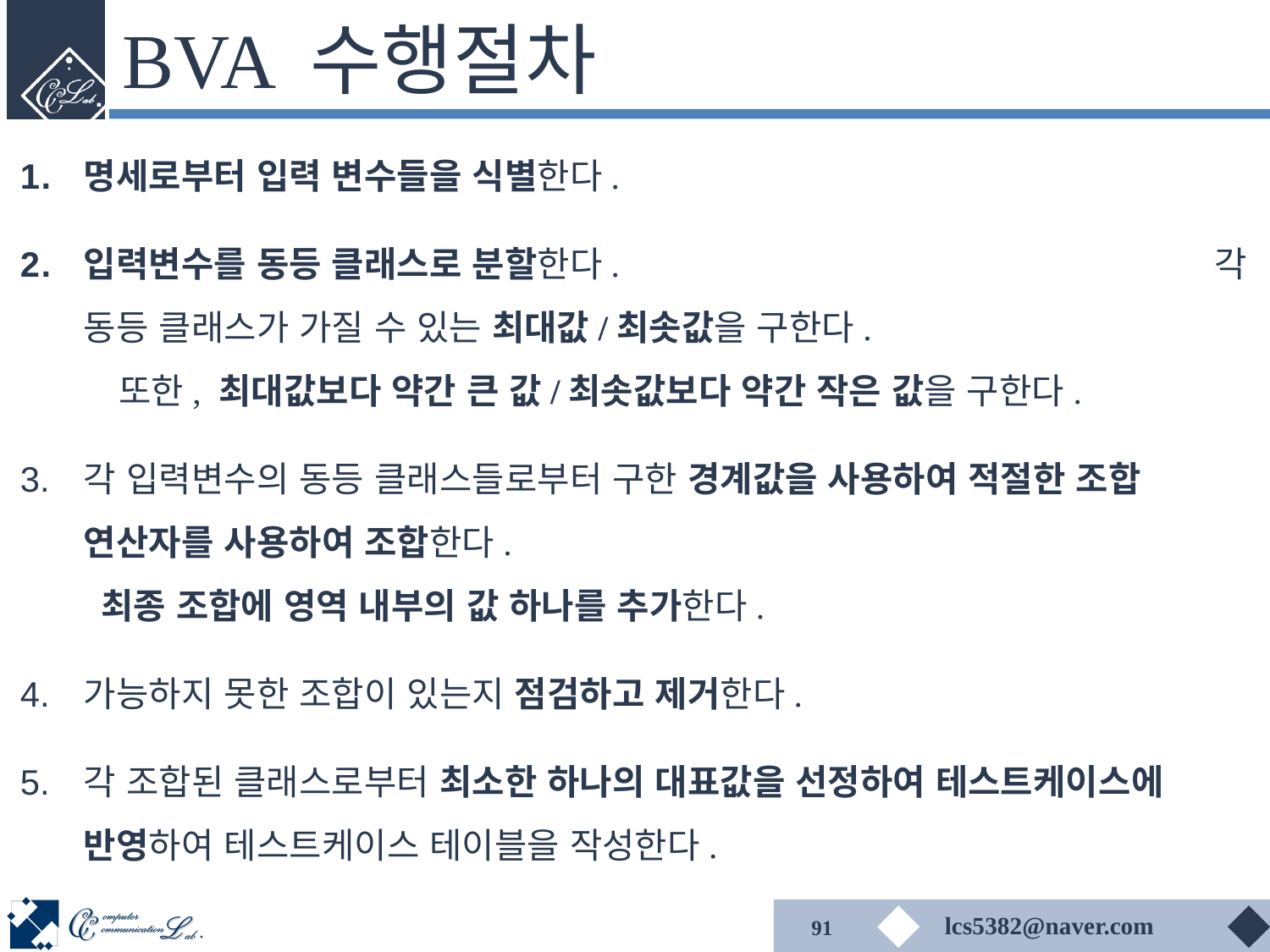

# BVA 수행절차
명세로부터 입력 변수들을 식별한다.

입력변수를 동등 클래스로 분할한다.                                                                  각 동등 클래스가 가질 수 있는 최대값/최솟값을 구한다.                                              또한, 최대값보다 약간 큰 값/최솟값보다 약간 작은 값을 구한다.

각 입력변수의 동등 클래스들로부터 구한 경계값을 사용하여 적절한 조합  연산자를 사용하여 조합한다.                                                                                     최종 조합에 영역 내부의 값 하나를 추가한다.

가능하지 못한 조합이 있는지 점검하고 제거한다.

각 조합된 클래스로부터 최소한 하나의 대표값을 선정하여 테스트케이스에 반영하여 테스트케이스 테이블을 작성한다.